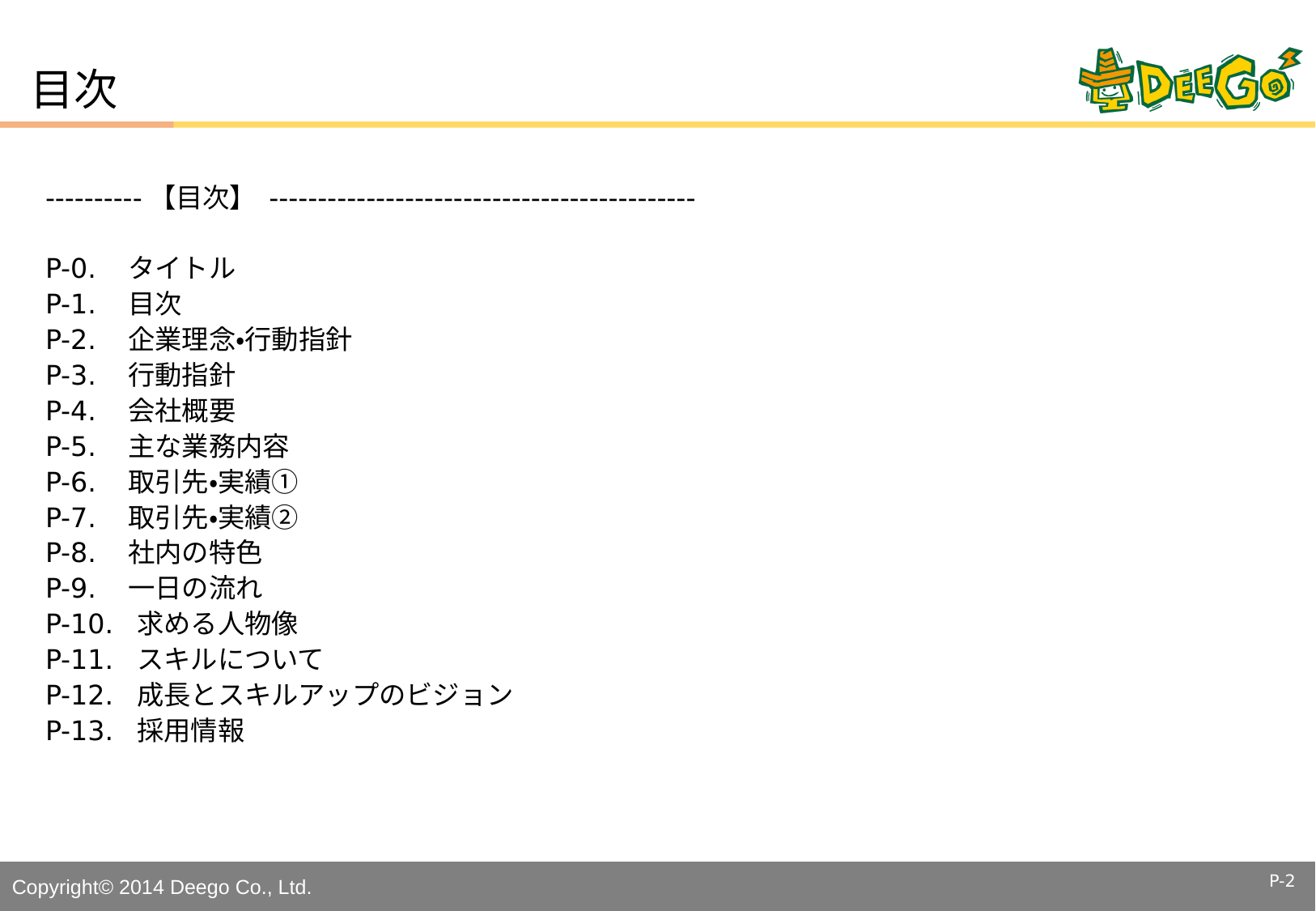

# 目次
----------【目次】 --------------------------------------------

P-0.   タイトル
P-1.   目次
P-2.   企業理念・行動指針
P-3.   行動指針
P-4.   会社概要
P-5.   主な業務内容
P-6.   取引先・実績①
P-7.   取引先・実績②
P-8.   社内の特色
P-9.   一日の流れ
P-10.  求める人物像
P-11.  スキルについて
P-12.  成長とスキルアップのビジョン
P-13.  採用情報

P-2